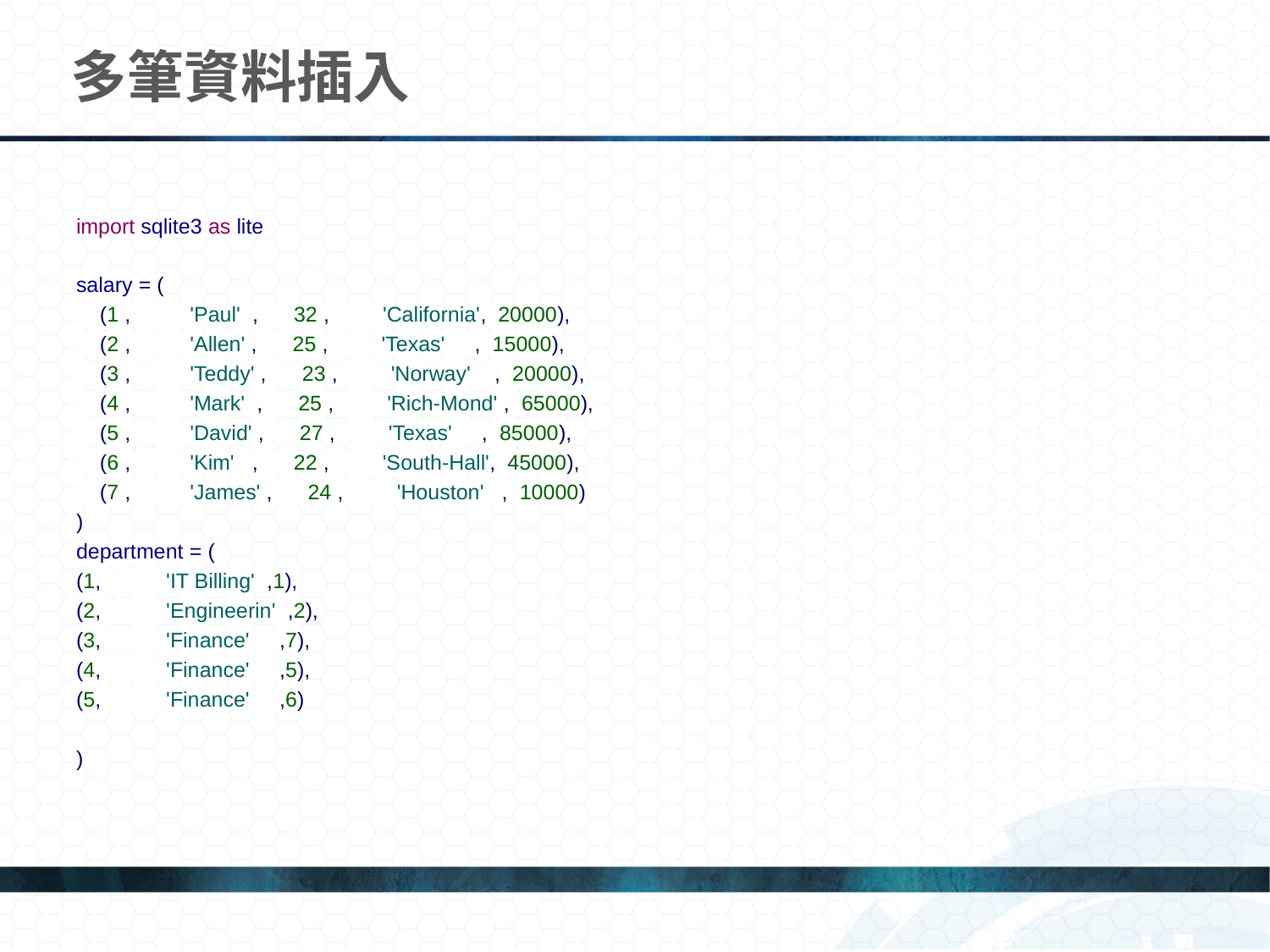

# 多筆資料插入
import sqlite3 as lite

salary = (
    (1 ,          'Paul'  ,      32 ,         'California',  20000),
    (2 ,          'Allen' ,      25 ,         'Texas'     ,  15000),
    (3 ,          'Teddy' ,      23 ,         'Norway'    ,  20000),
    (4 ,          'Mark'  ,      25 ,         'Rich-Mond' ,  65000),
    (5 ,          'David' ,      27 ,         'Texas'     ,  85000),
    (6 ,          'Kim'   ,      22 ,         'South-Hall',  45000),
    (7 ,          'James' ,      24 ,         'Houston'   ,  10000)
)
department = (
(1,           'IT Billing'  ,1),
(2,           'Engineerin'  ,2),
(3,           'Finance'     ,7),
(4,           'Finance'     ,5),
(5,           'Finance'     ,6)

)